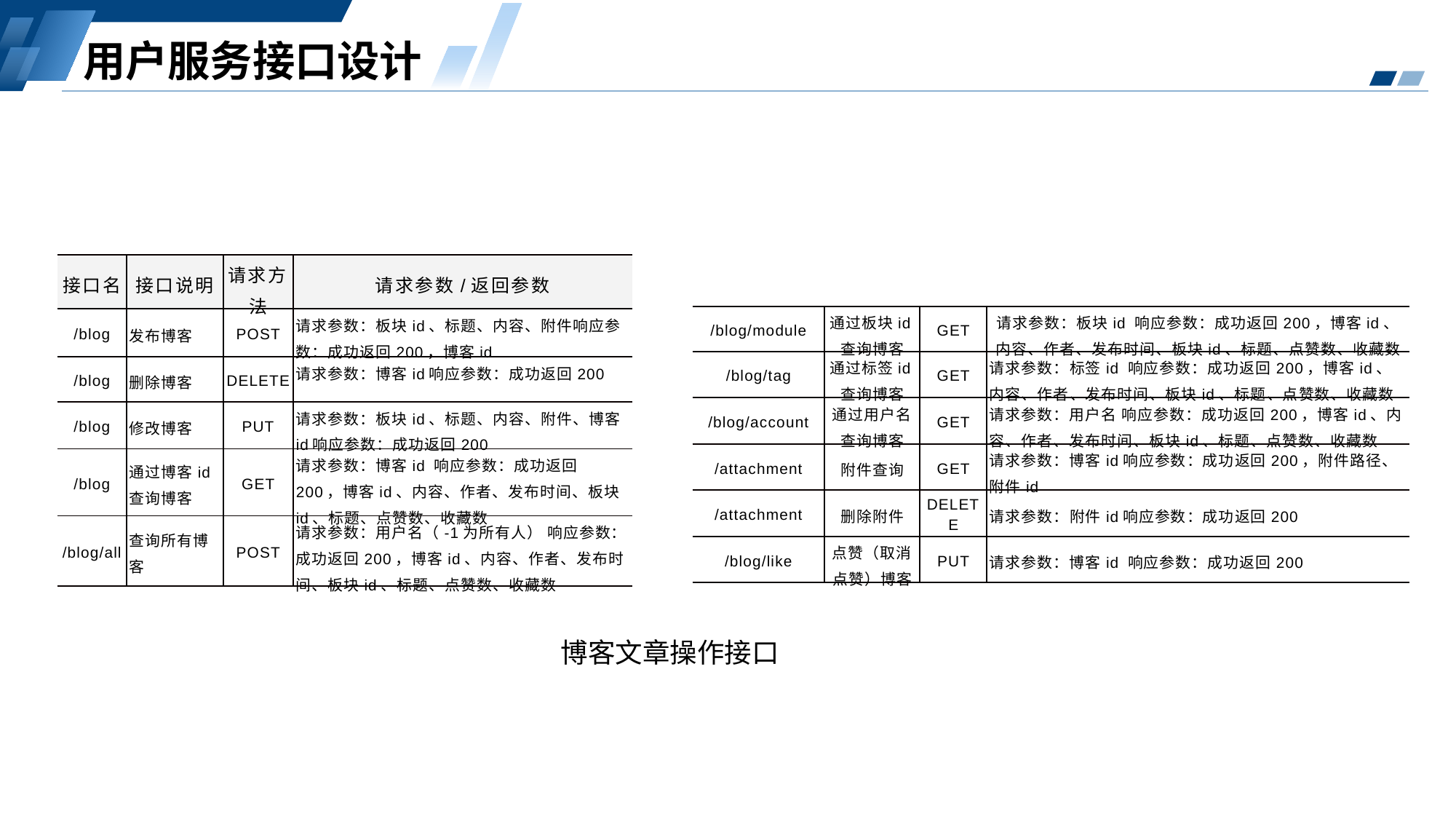

用户服务接口设计

| 接口名 | 接口说明 | 请求方法 | 请求参数/返回参数 |
| --- | --- | --- | --- |
| /blog | 发布博客 | POST | 请求参数：板块id、标题、内容、附件响应参数：成功返回200，博客id |
| /blog | 删除博客 | DELETE | 请求参数：博客id响应参数：成功返回200 |
| /blog | 修改博客 | PUT | 请求参数：板块id、标题、内容、附件、博客id响应参数：成功返回200 |
| /blog | 通过博客id查询博客 | GET | 请求参数：博客id 响应参数：成功返回200，博客id、内容、作者、发布时间、板块id、标题、点赞数、收藏数 |
| /blog/all | 查询所有博客 | POST | 请求参数：用户名（-1为所有人） 响应参数：成功返回200，博客id、内容、作者、发布时间、板块id、标题、点赞数、收藏数 |
| /blog/module | 通过板块id查询博客 | GET | 请求参数：板块id 响应参数：成功返回200，博客id、内容、作者、发布时间、板块id、标题、点赞数、收藏数 |
| --- | --- | --- | --- |
| /blog/tag | 通过标签id查询博客 | GET | 请求参数：标签id 响应参数：成功返回200，博客id、内容、作者、发布时间、板块id、标题、点赞数、收藏数 |
| /blog/account | 通过用户名查询博客 | GET | 请求参数：用户名 响应参数：成功返回200，博客id、内容、作者、发布时间、板块id、标题、点赞数、收藏数 |
| /attachment | 附件查询 | GET | 请求参数：博客id响应参数：成功返回200，附件路径、附件id |
| /attachment | 删除附件 | DELETE | 请求参数：附件id响应参数：成功返回200 |
| /blog/like | 点赞（取消点赞）博客 | PUT | 请求参数：博客id 响应参数：成功返回200 |
博客文章操作接口